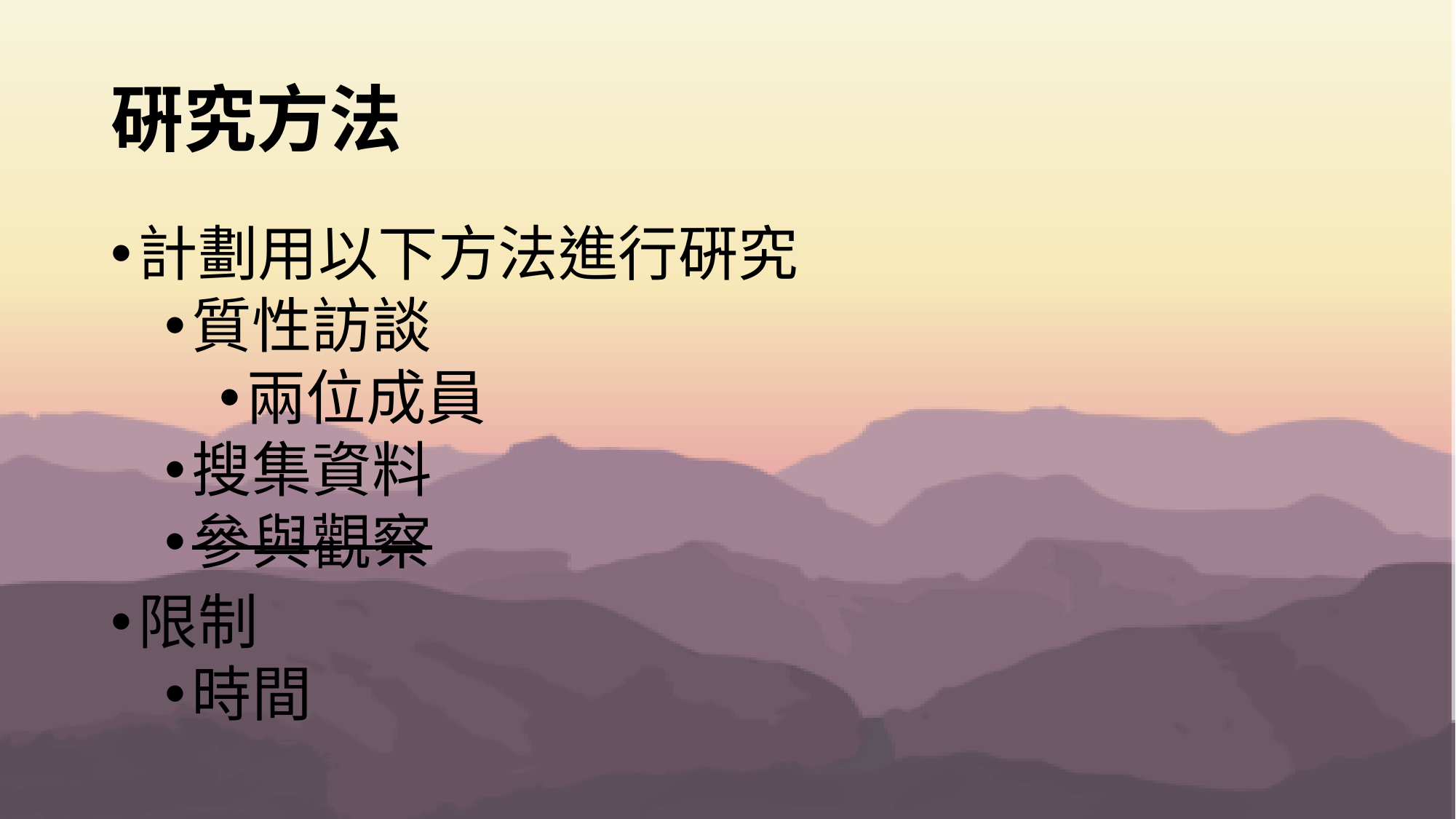

# 硏究方法
計劃用以下方法進行硏究
質性訪談
兩位成員
搜集資料
參與觀察
限制
時間